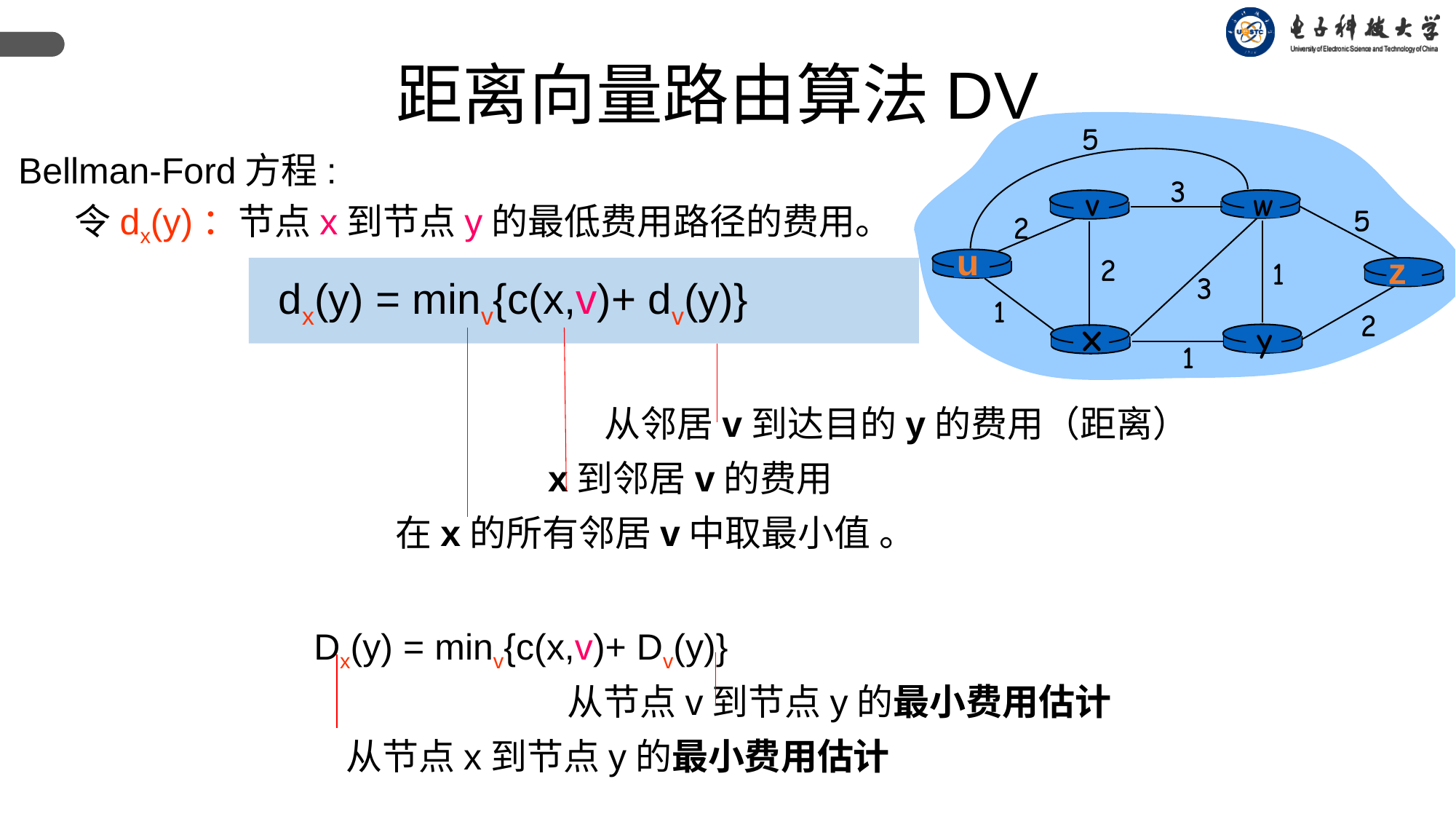

距离向量路由算法DV

5

3
v

w

5

2

u

z

2

1

3

1
2
x

y

1

Bellman-Ford方程:
  令dx(y)：节点x到节点y的最低费用路径的费用。
                      dx(y) = minv{c(x,v)+ dv(y)}

                                                                                      从邻居v到达目的y的费用（距离）
                                                    x到邻居v的费用
                                             在x的所有邻居v中取最小值 。

                             Dx(y) = minv{c(x,v)+ Dv(y)}
                                                                  从节点v到节点y的最小费用估计
			从节点x到节点y的最小费用估计